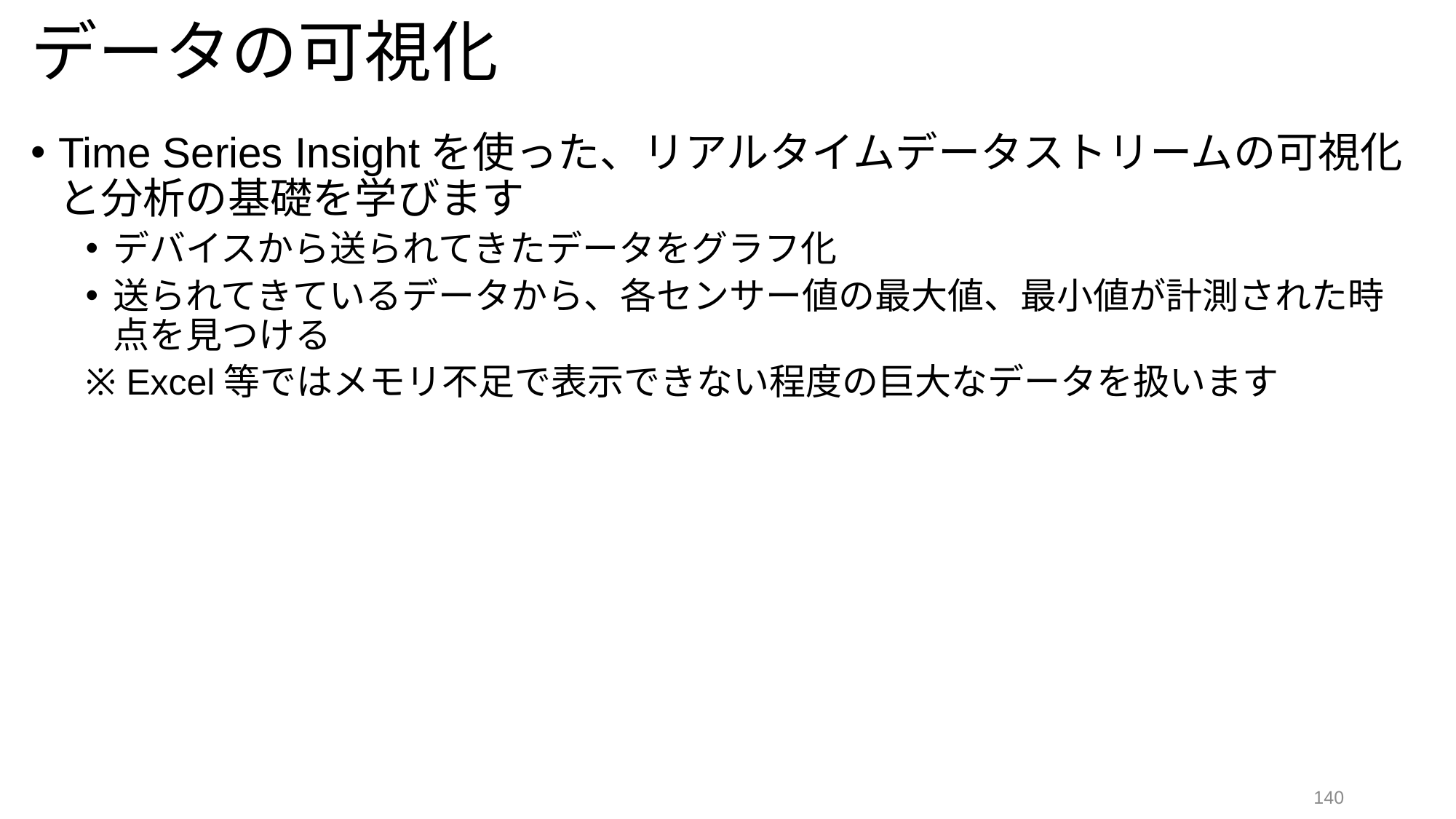

# データの可視化
Time Series Insightを使った、リアルタイムデータストリームの可視化と分析の基礎を学びます
デバイスから送られてきたデータをグラフ化
送られてきているデータから、各センサー値の最大値、最小値が計測された時点を見つける
※ Excel等ではメモリ不足で表示できない程度の巨大なデータを扱います
140